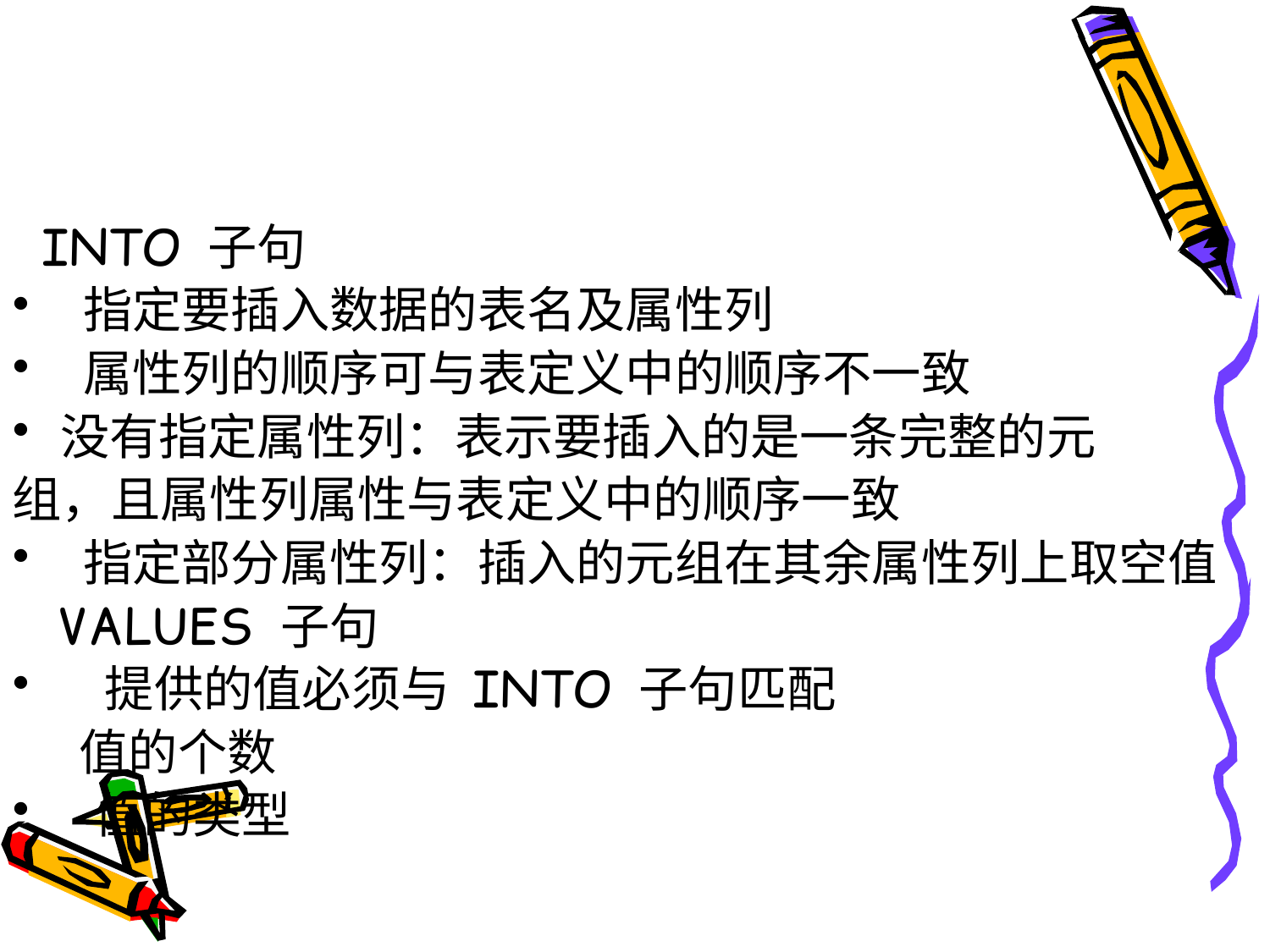

#
  INTO 子句
 指定要插入数据的表名及属性列
 属性列的顺序可与表定义中的顺序不一致
没有指定属性列：表示要插入的是一条完整的元
组，且属性列属性与表定义中的顺序一致
 指定部分属性列：插入的元组在其余属性列上取空值
   VALUES 子句
   提供的值必须与 INTO 子句匹配
     值的个数
  值的类型